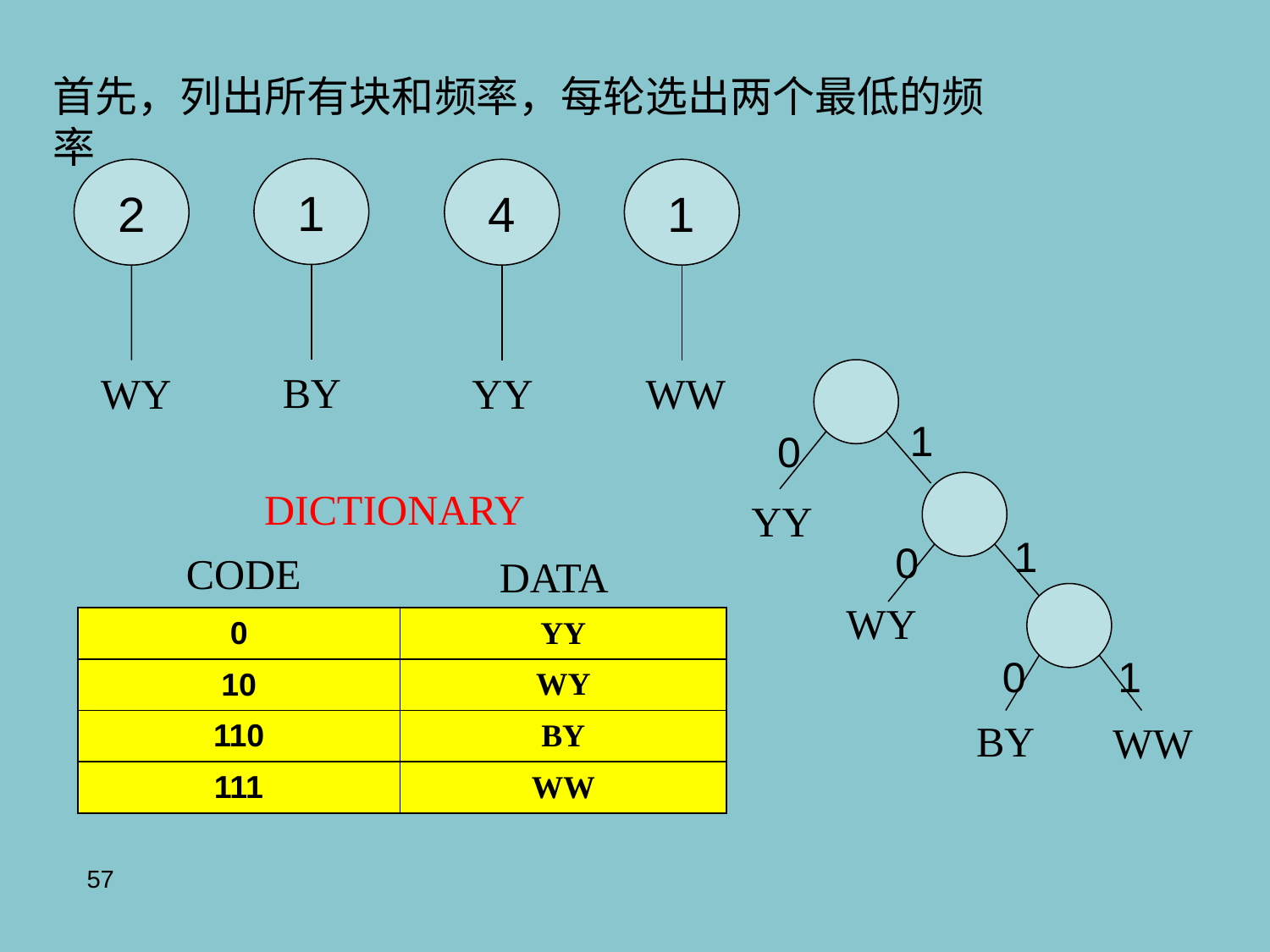

首先，列出所有块和频率，每轮选出两个最低的频率
1
2
1
4
BY

WY
WW
YY
1
0

DICTIONARY
YY
1
0
CODE
DATA

WY
| 0 | YY |
| --- | --- |
| 10 | WY |
| 110 | BY |
| 111 | WW |
1
0
BY
WW

57